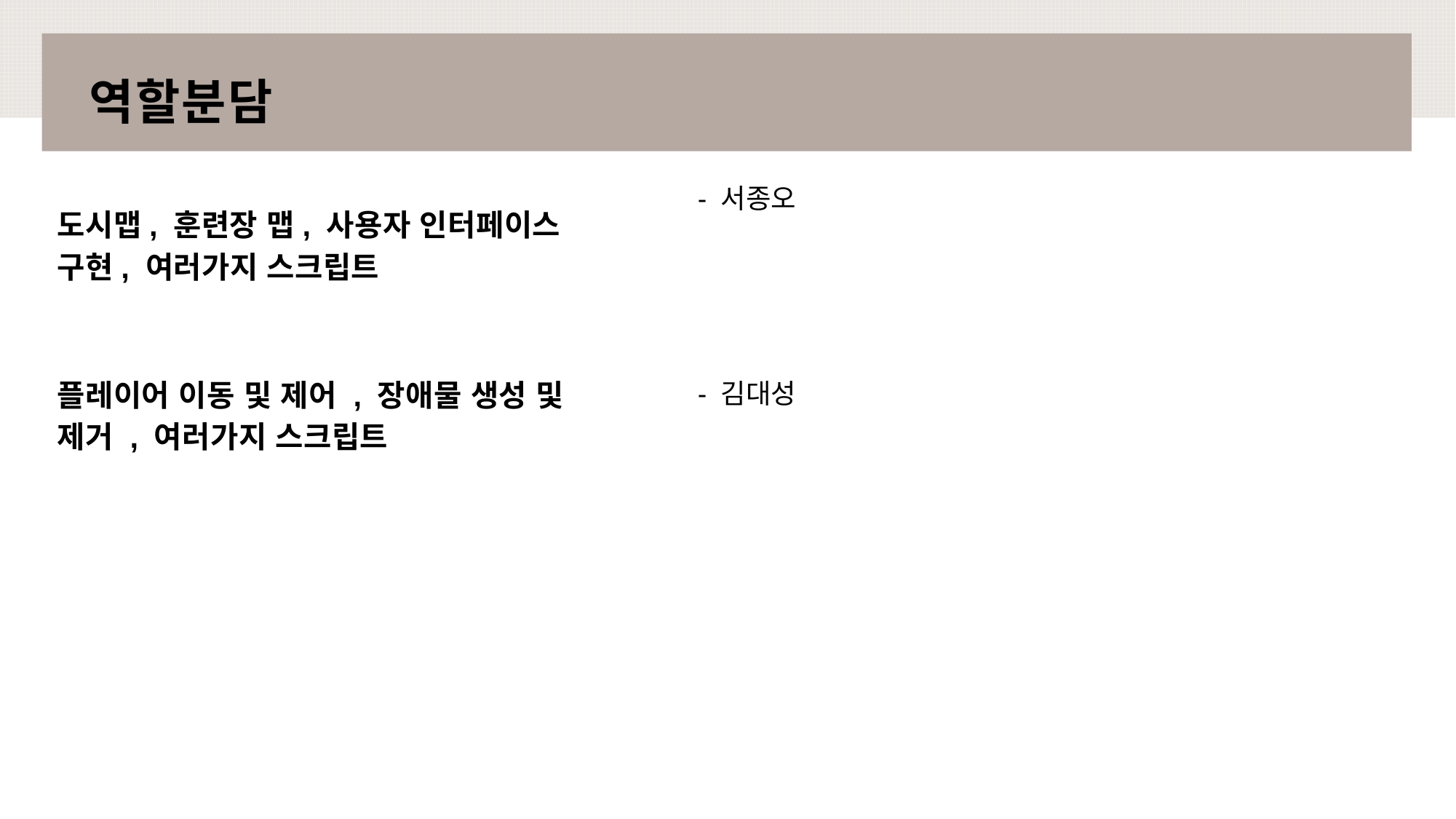

# 역할분담
- 서종오

도시맵, 훈련장 맵, 사용자 인터페이스 구현, 여러가지 스크립트

플레이어 이동 및 제어 , 장애물 생성 및 제거 , 여러가지 스크립트
- 김대성